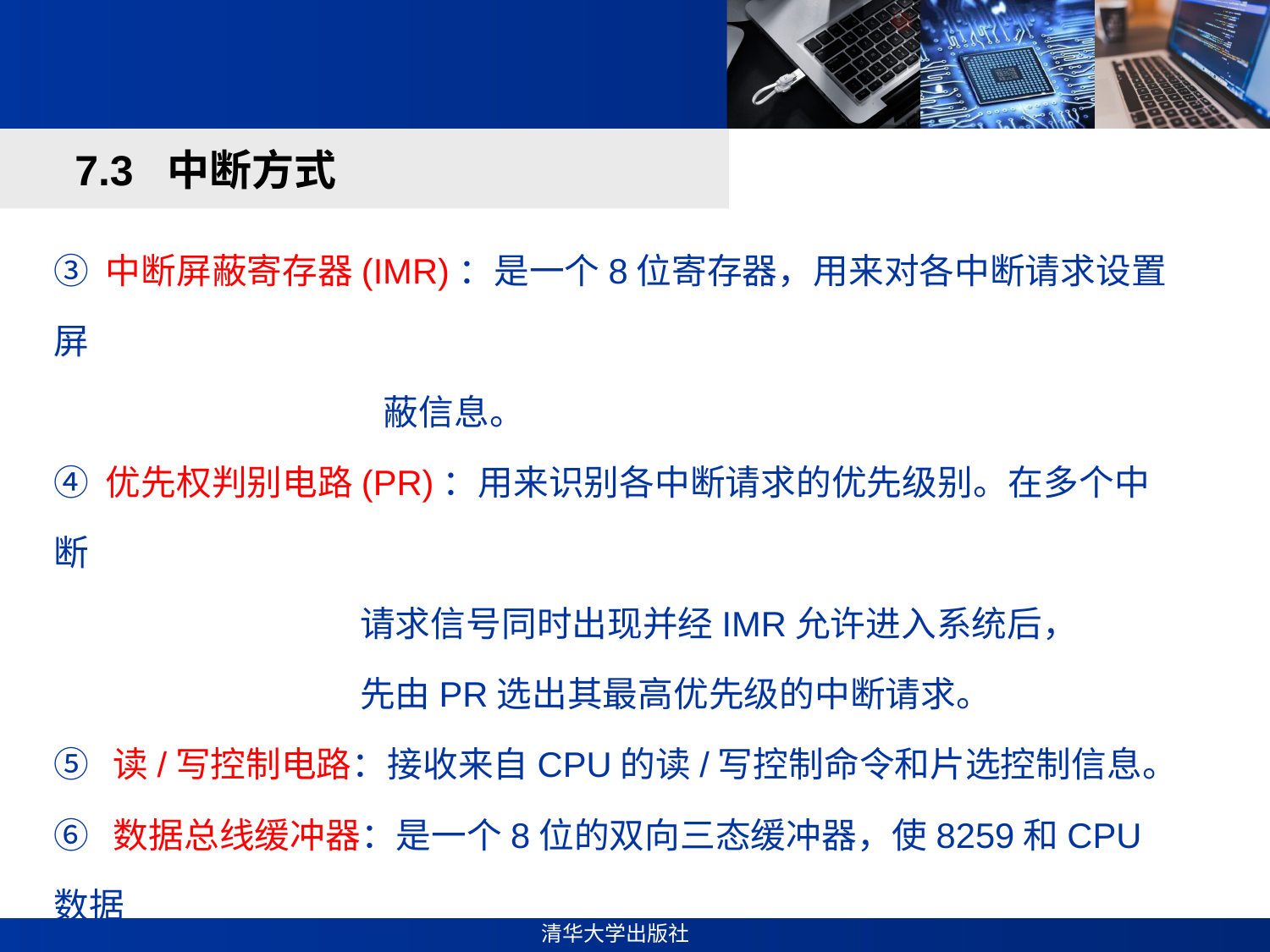

#
7.3  中断方式
③ 中断屏蔽寄存器(IMR)：是一个8位寄存器，用来对各中断请求设置屏
                                         蔽信息。
④ 优先权判别电路(PR)：用来识别各中断请求的优先级别。在多个中断
                                      请求信号同时出现并经IMR允许进入系统后，
                                      先由PR选出其最高优先级的中断请求。
⑤  读/写控制电路：接收来自CPU的读/写控制命令和片选控制信息。
⑥  数据总线缓冲器：是一个8位的双向三态缓冲器，使8259和CPU数据
                               总线D7～D0直接挂接，完成命令和状态信息的传
                                送，是8259与CPU交换数据的必经之路。